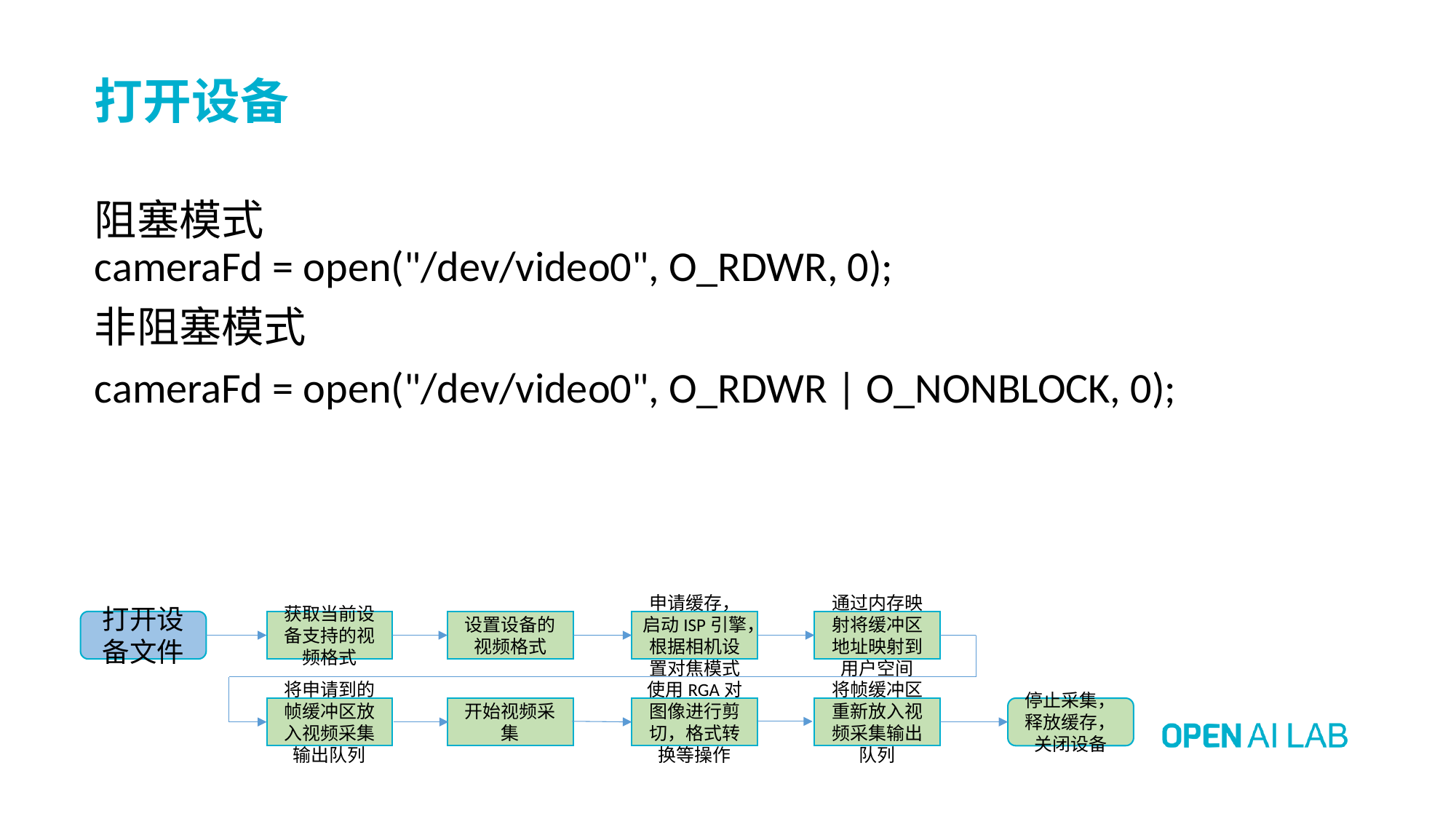

# 打开设备
阻塞模式
cameraFd = open("/dev/video0", O_RDWR, 0);
非阻塞模式
cameraFd = open("/dev/video0", O_RDWR | O_NONBLOCK, 0);
通过内存映射将缓冲区地址映射到用户空间
设置设备的视频格式
申请缓存，启动ISP引擎，根据相机设置对焦模式
打开设备文件
获取当前设备支持的视频格式
将申请到的帧缓冲区放入视频采集输出队列
开始视频采集
使用RGA对图像进行剪切，格式转换等操作
将帧缓冲区重新放入视频采集输出队列
停止采集，释放缓存，关闭设备